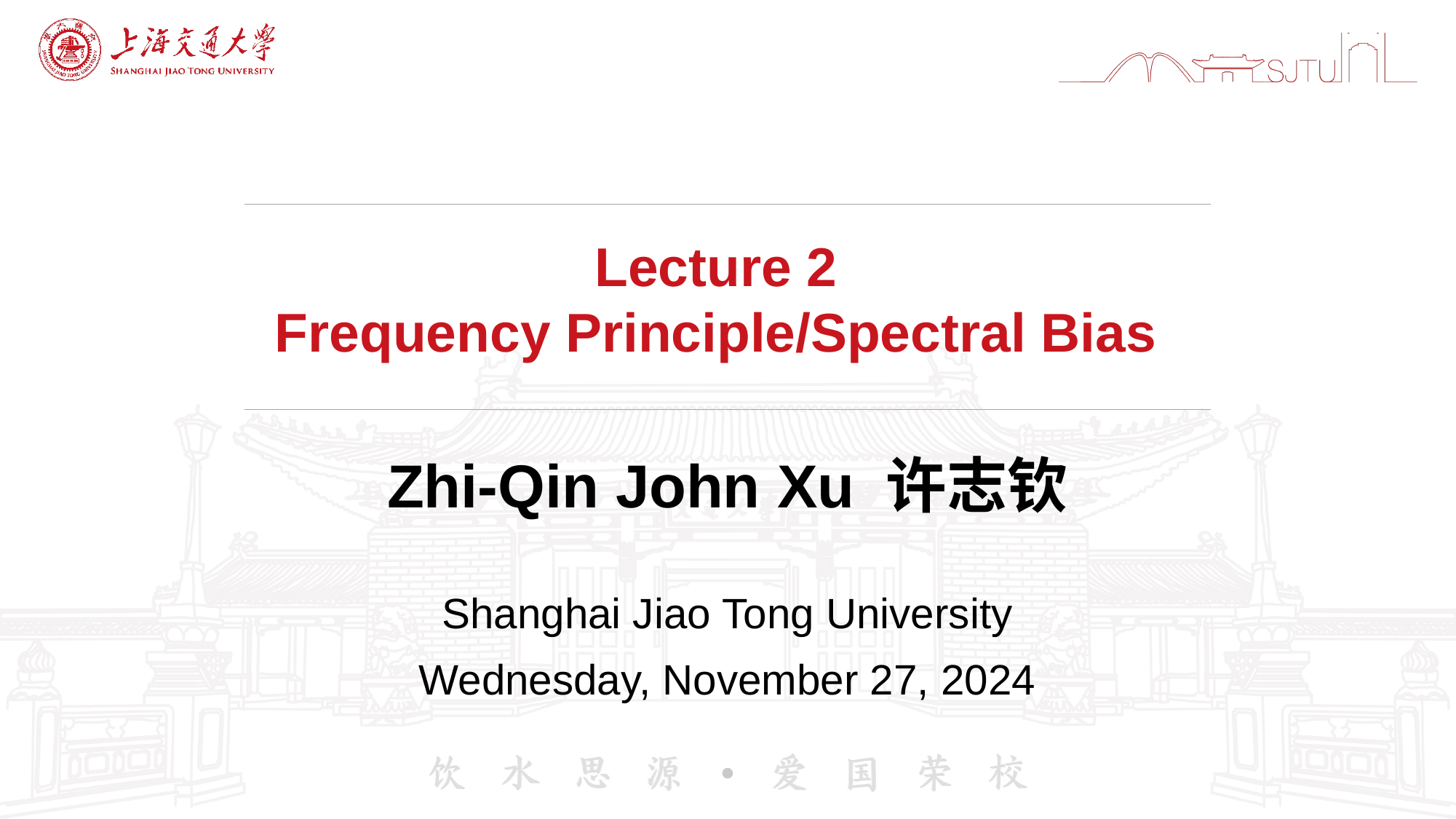

# Lecture 2 Frequency Principle/Spectral Bias
Zhi-Qin John Xu 许志钦
Shanghai Jiao Tong University
Wednesday, November 27, 2024